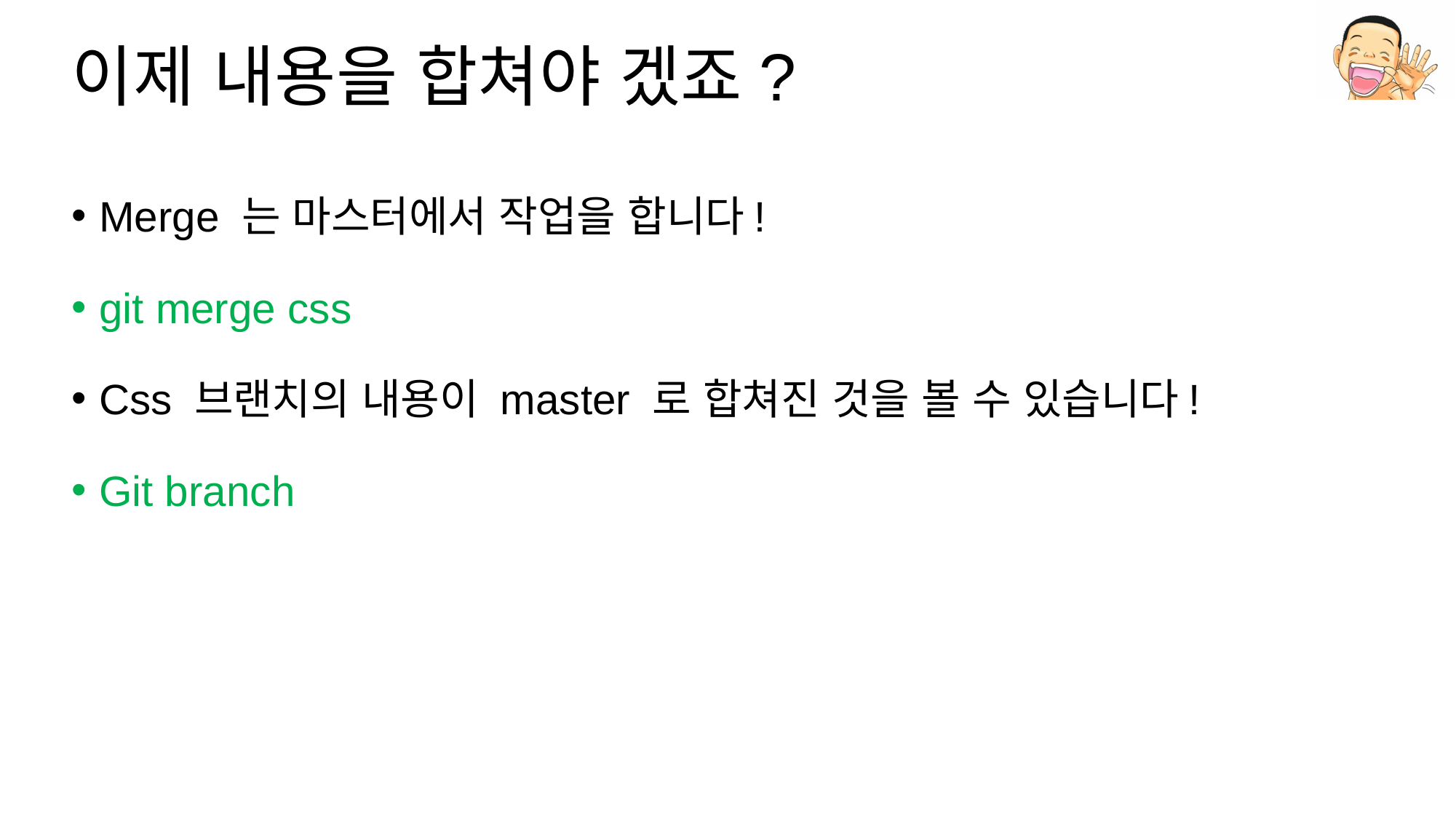

# 이제 내용을 합쳐야 겠죠?
Merge 는 마스터에서 작업을 합니다!
git merge css
Css 브랜치의 내용이 master 로 합쳐진 것을 볼 수 있습니다!
Git branch